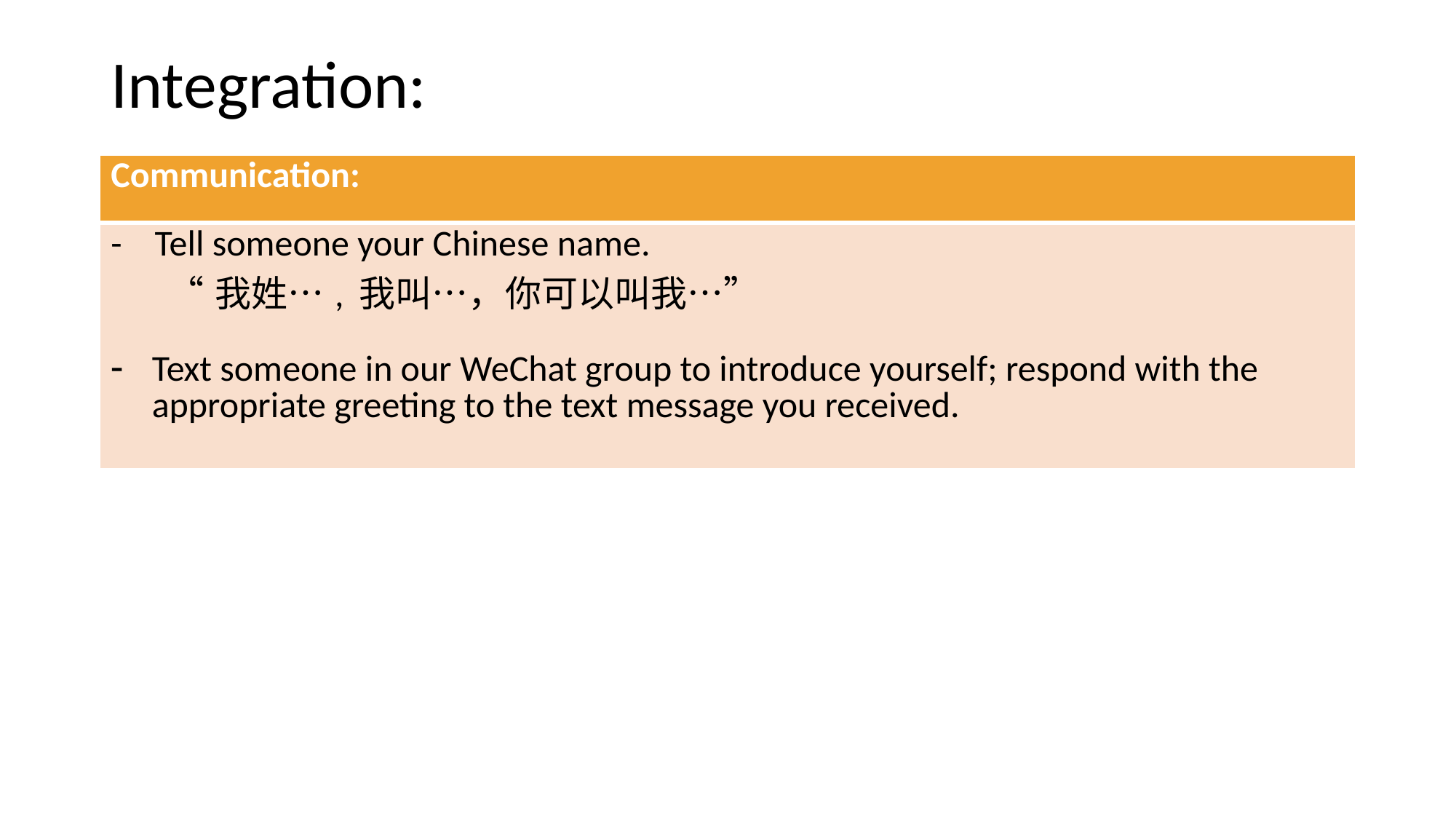

# Integration:
| Communication: |
| --- |
| - Tell someone your Chinese name. “我姓…, 我叫…，你可以叫我…” Text someone in our WeChat group to introduce yourself; respond with the appropriate greeting to the text message you received. |